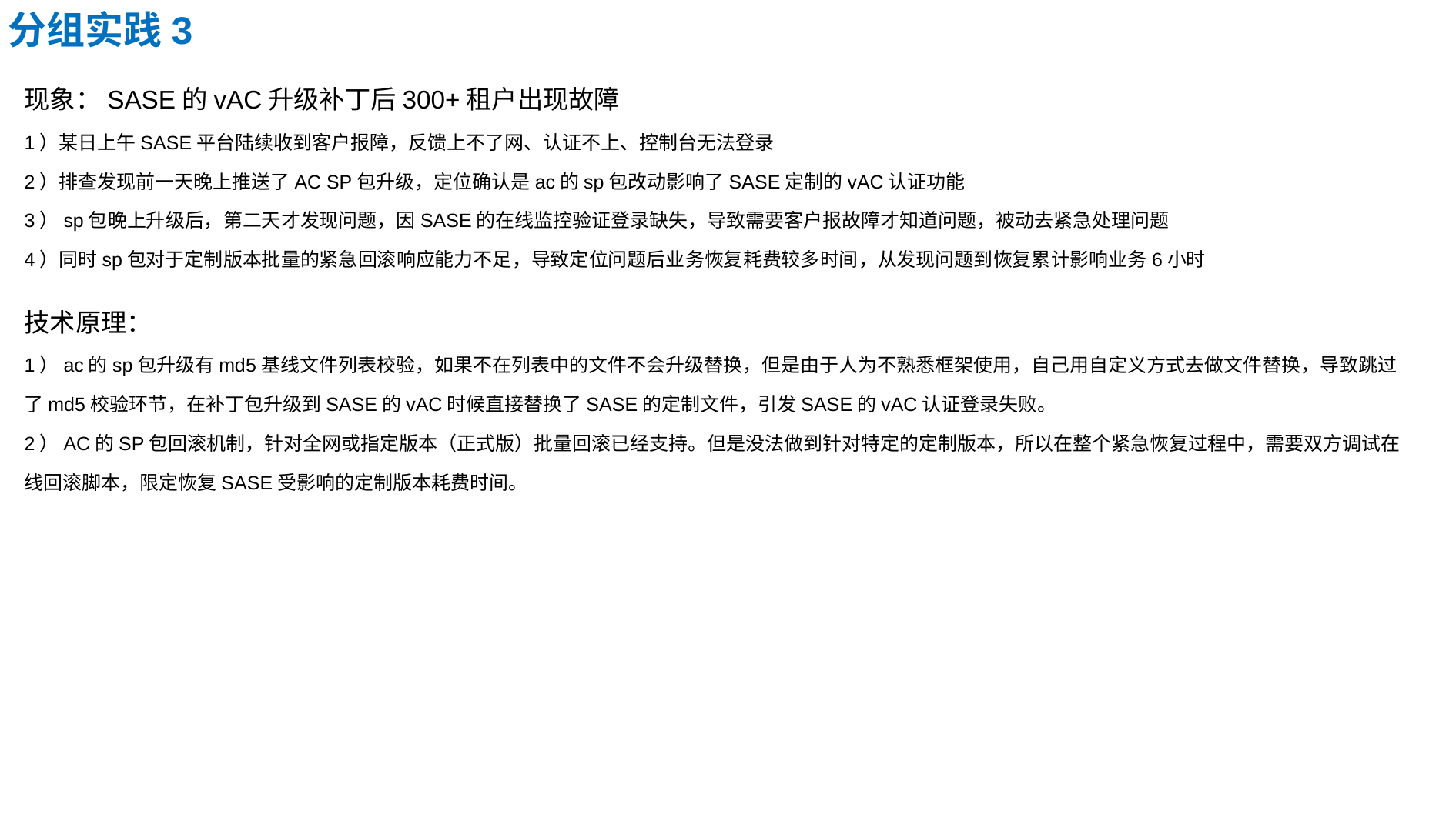

分组实践3
现象：SASE的vAC升级补丁后300+租户出现故障
1）某日上午SASE平台陆续收到客户报障，反馈上不了网、认证不上、控制台无法登录
2）排查发现前一天晚上推送了AC SP包升级，定位确认是ac的sp包改动影响了SASE定制的vAC认证功能
3）sp包晚上升级后，第二天才发现问题，因SASE的在线监控验证登录缺失，导致需要客户报故障才知道问题，被动去紧急处理问题
4）同时sp包对于定制版本批量的紧急回滚响应能力不足，导致定位问题后业务恢复耗费较多时间，从发现问题到恢复累计影响业务6小时
技术原理：
1）ac的sp包升级有md5基线文件列表校验，如果不在列表中的文件不会升级替换，但是由于人为不熟悉框架使用，自己用自定义方式去做文件替换，导致跳过了md5校验环节，在补丁包升级到SASE的vAC时候直接替换了SASE的定制文件，引发SASE的vAC认证登录失败。
2）AC的SP包回滚机制，针对全网或指定版本（正式版）批量回滚已经支持。但是没法做到针对特定的定制版本，所以在整个紧急恢复过程中，需要双方调试在线回滚脚本，限定恢复SASE受影响的定制版本耗费时间。